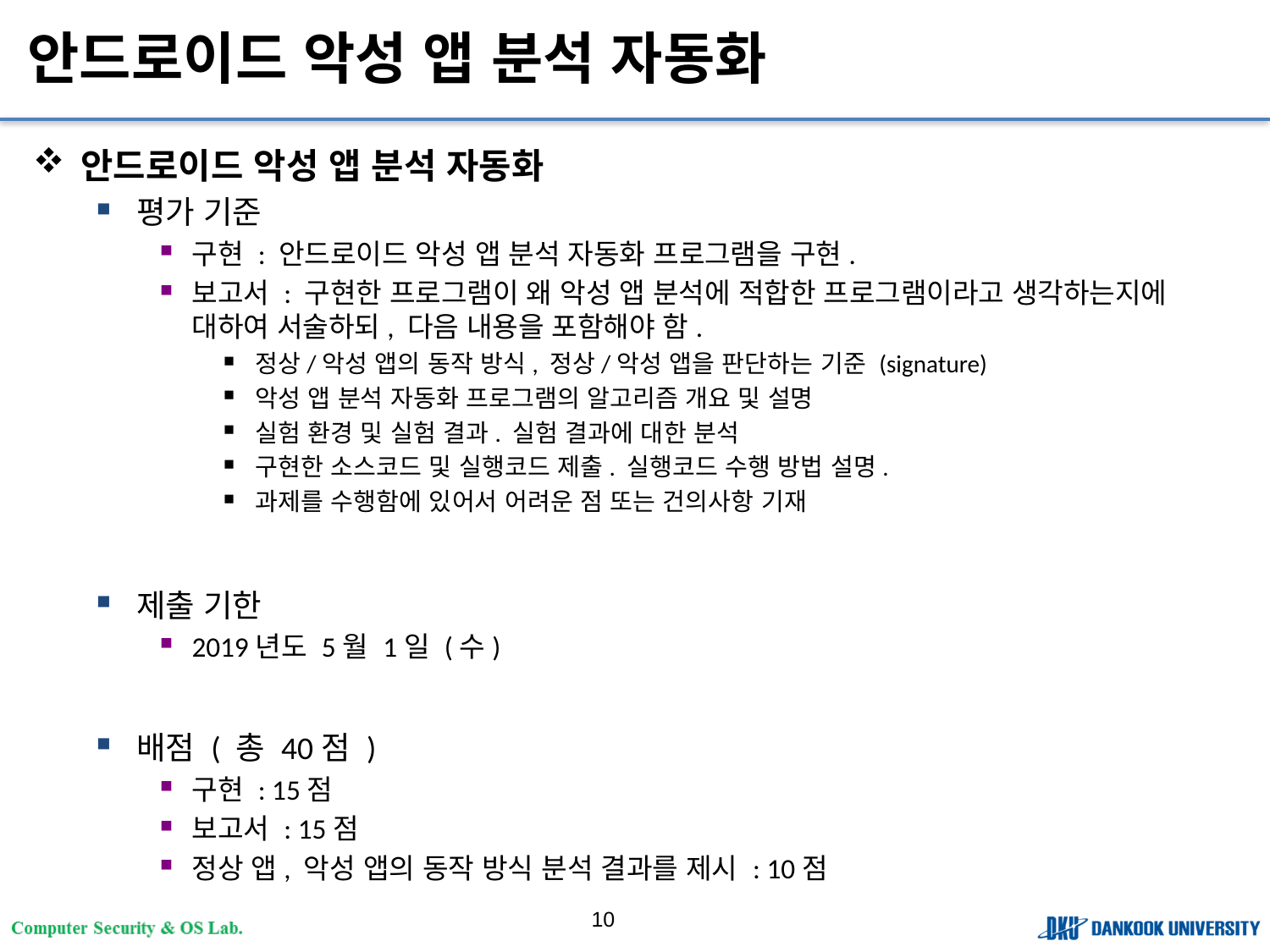

# 안드로이드 악성 앱 분석 자동화
안드로이드 악성 앱 분석 자동화
평가 기준
구현 : 안드로이드 악성 앱 분석 자동화 프로그램을 구현.
보고서 : 구현한 프로그램이 왜 악성 앱 분석에 적합한 프로그램이라고 생각하는지에 대하여 서술하되, 다음 내용을 포함해야 함.
정상/악성 앱의 동작 방식, 정상/악성 앱을 판단하는 기준 (signature)
악성 앱 분석 자동화 프로그램의 알고리즘 개요 및 설명
실험 환경 및 실험 결과. 실험 결과에 대한 분석
구현한 소스코드 및 실행코드 제출. 실행코드 수행 방법 설명.
과제를 수행함에 있어서 어려운 점 또는 건의사항 기재

제출 기한
2019년도 5월 1일 (수)

배점 ( 총 40점 )
구현 : 15점
보고서 : 15점
정상 앱, 악성 앱의 동작 방식 분석 결과를 제시 : 10점

10